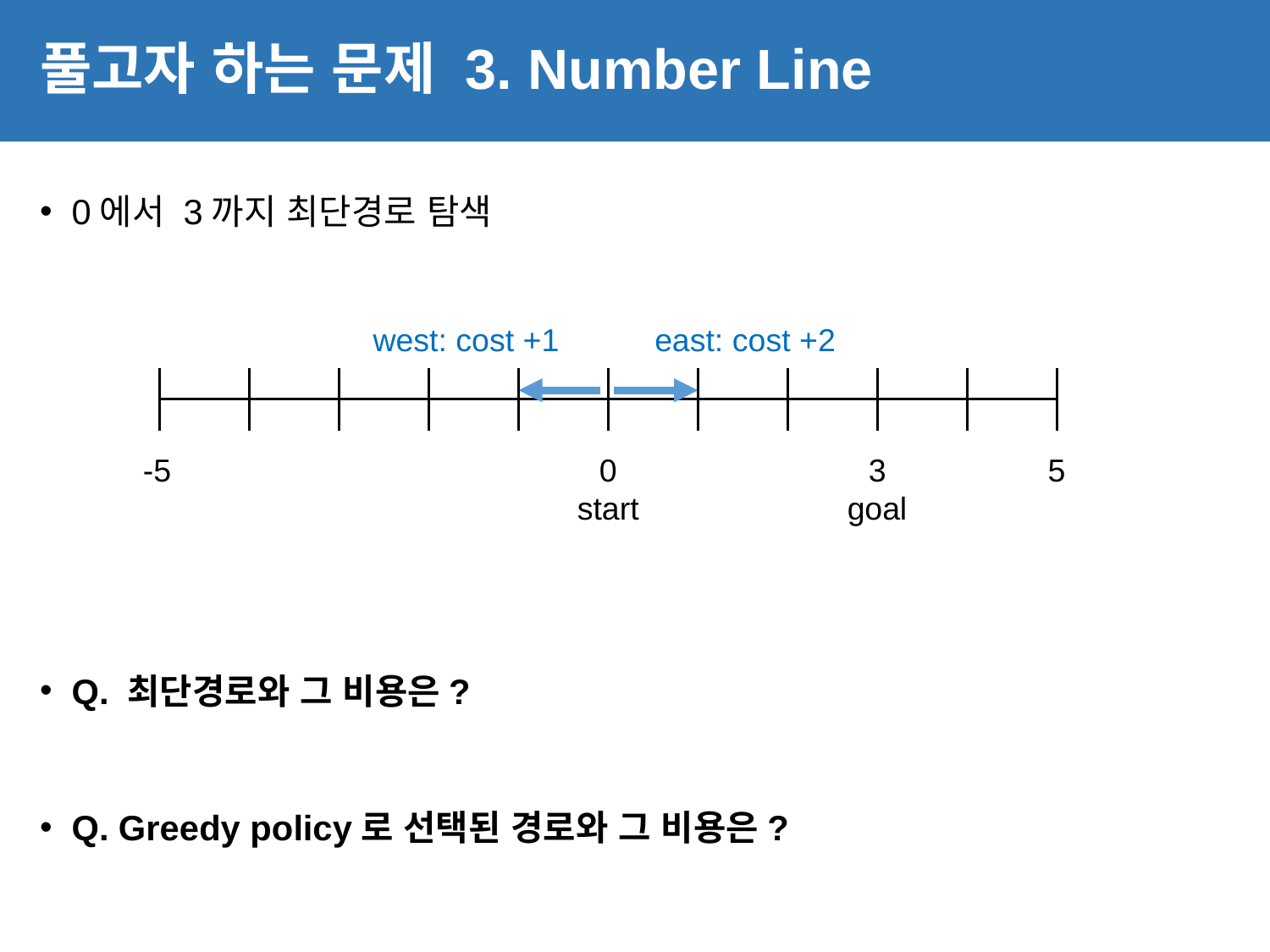

# 풀고자 하는 문제 3. Number Line
7
0에서 3까지 최단경로 탐색

Q. 최단경로와 그 비용은?

Q. Greedy policy로 선택된 경로와 그 비용은?

west: cost +1
east: cost +2
-5
0
start
3
goal
5